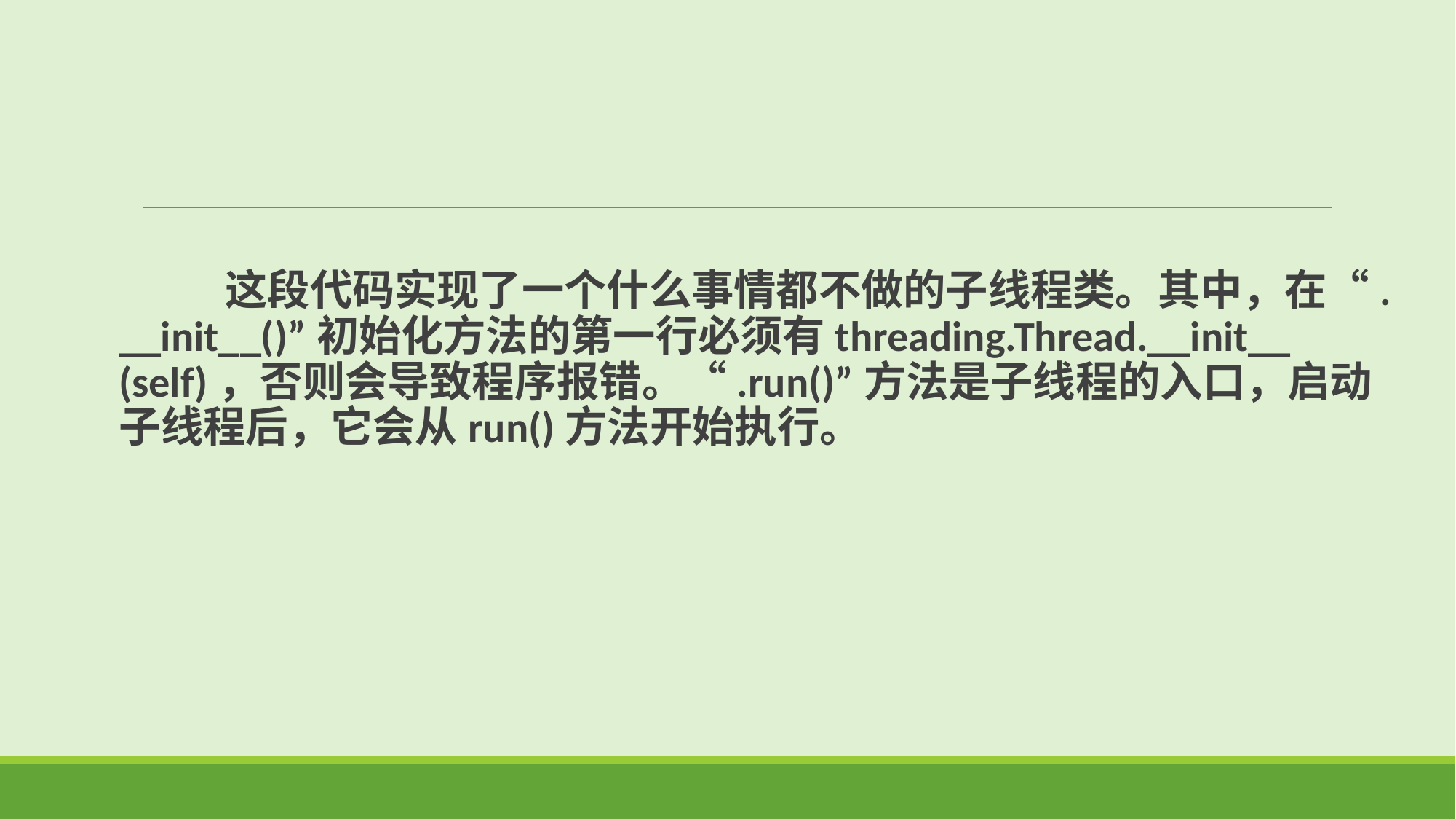

这段代码实现了一个什么事情都不做的子线程类。其中，在“.__init__()”初始化方法的第一行必须有threading.Thread.__init__ (self)，否则会导致程序报错。“.run()”方法是子线程的入口，启动子线程后，它会从run()方法开始执行。